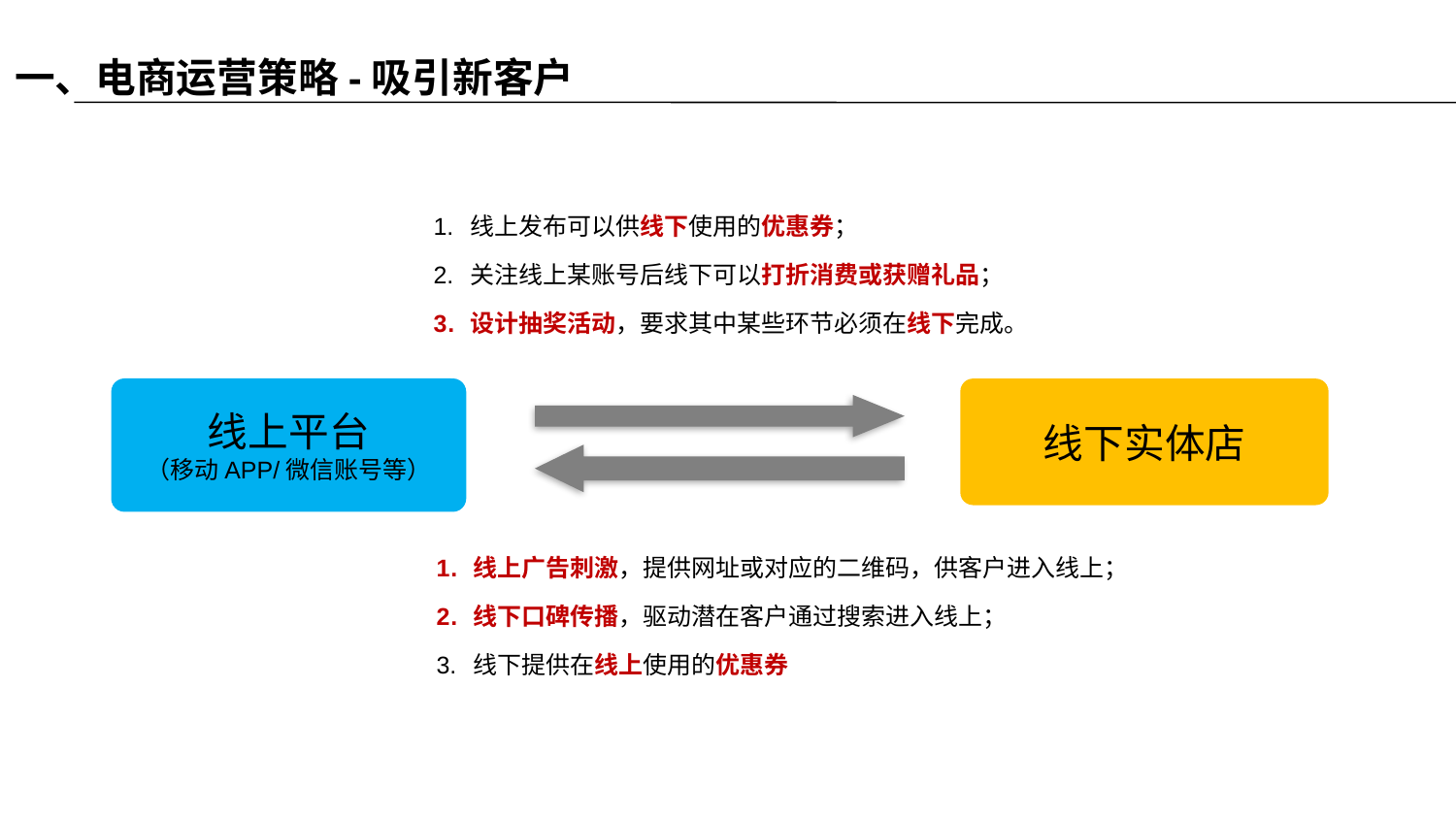

一、电商运营策略-吸引新客户
线上发布可以供线下使用的优惠券；
关注线上某账号后线下可以打折消费或获赠礼品；
设计抽奖活动，要求其中某些环节必须在线下完成。
线上平台
（移动APP/微信账号等）
线下实体店

线上广告刺激，提供网址或对应的二维码，供客户进入线上；
线下口碑传播，驱动潜在客户通过搜索进入线上；
线下提供在线上使用的优惠券